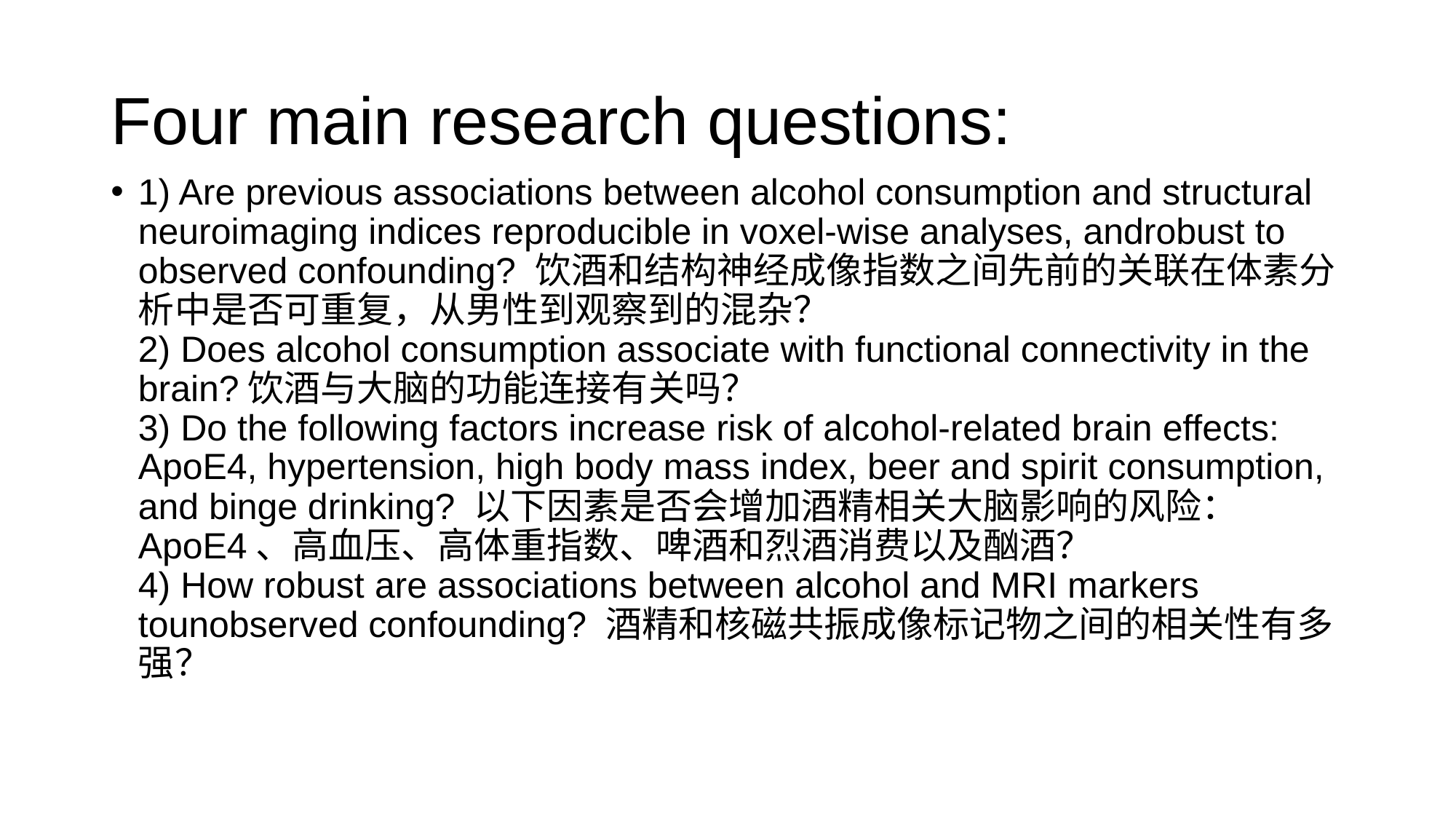

# Four main research questions:
1) Are previous associations between alcohol consumption and structural neuroimaging indices reproducible in voxel-wise analyses, androbust to observed confounding? 饮酒和结构神经成像指数之间先前的关联在体素分析中是否可重复，从男性到观察到的混杂？
2) Does alcohol consumption associate with functional connectivity in the brain?饮酒与大脑的功能连接有关吗？
3) Do the following factors increase risk of alcohol-related brain effects:
ApoE4, hypertension, high body mass index, beer and spirit consumption, and binge drinking? 以下因素是否会增加酒精相关大脑影响的风险：ApoE4、高血压、高体重指数、啤酒和烈酒消费以及酗酒？
4) How robust are associations between alcohol and MRI markers tounobserved confounding? 酒精和核磁共振成像标记物之间的相关性有多强？